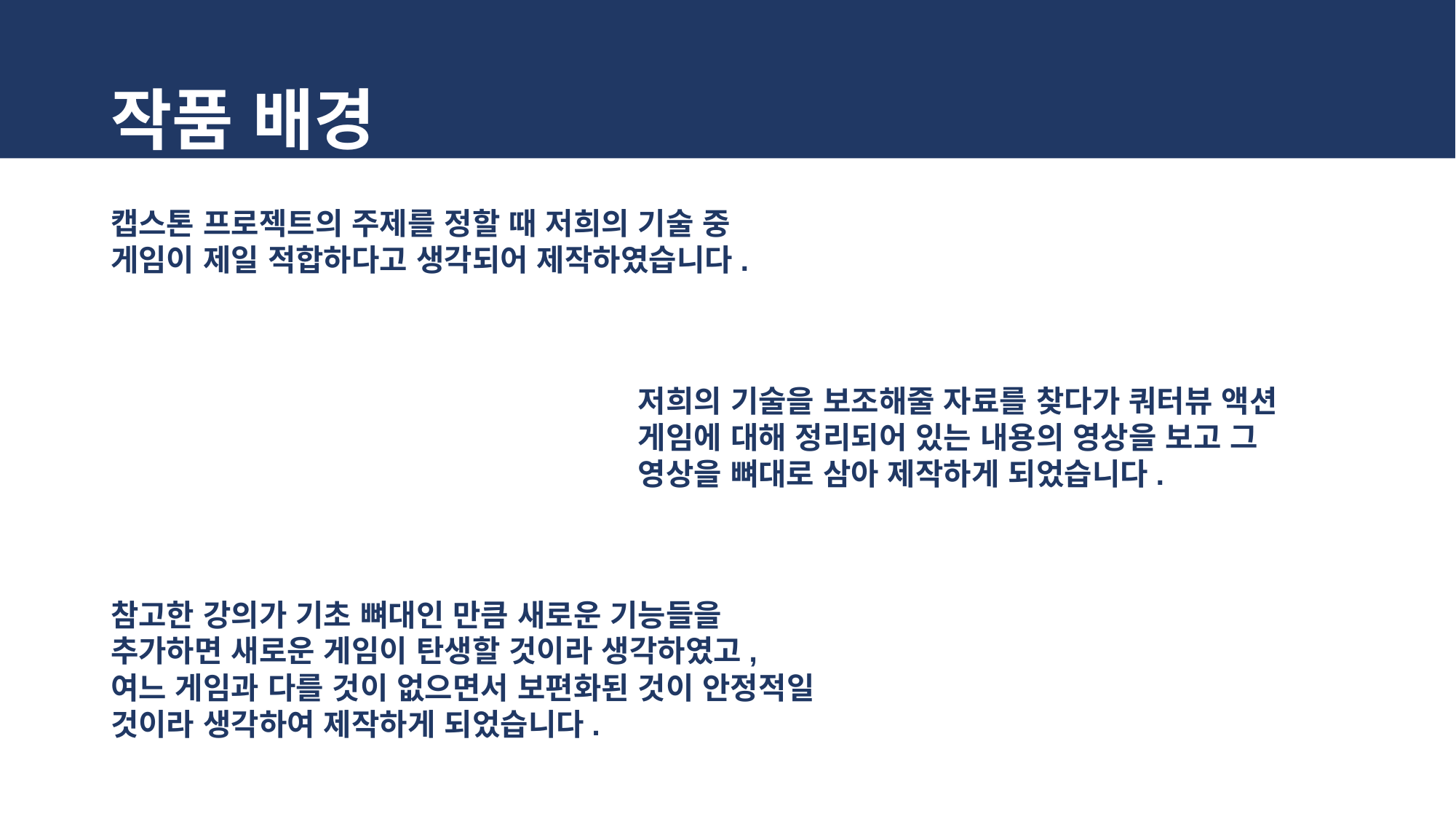

# 작품 배경
캡스톤 프로젝트의 주제를 정할 때 저희의 기술 중 게임이 제일 적합하다고 생각되어 제작하였습니다.
저희의 기술을 보조해줄 자료를 찾다가 쿼터뷰 액션 게임에 대해 정리되어 있는 내용의 영상을 보고 그 영상을 뼈대로 삼아 제작하게 되었습니다.
참고한 강의가 기초 뼈대인 만큼 새로운 기능들을 추가하면 새로운 게임이 탄생할 것이라 생각하였고, 여느 게임과 다를 것이 없으면서 보편화된 것이 안정적일 것이라 생각하여 제작하게 되었습니다.